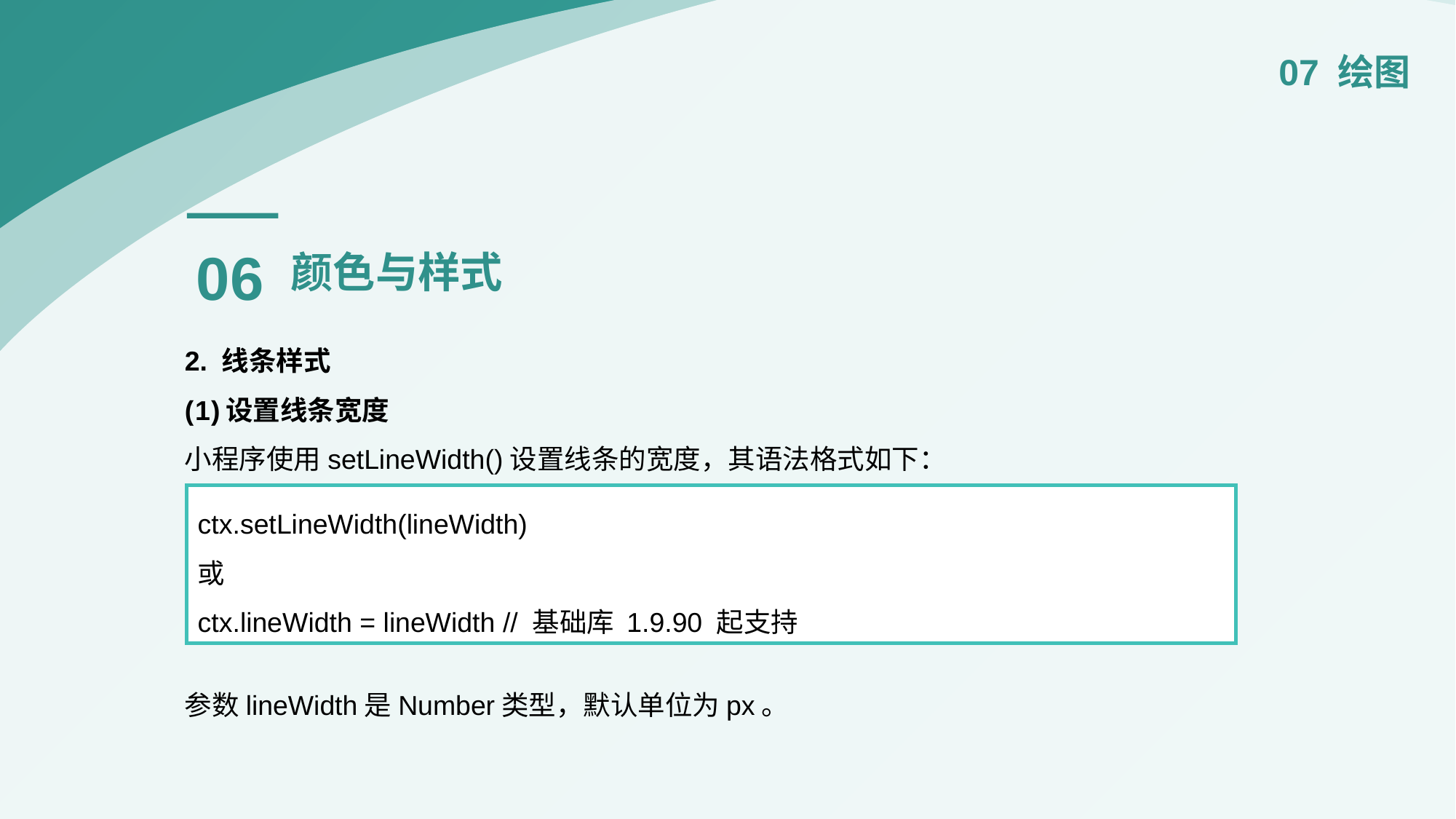

07 绘图
06

颜色与样式
2. 线条样式
设置线条宽度
小程序使用setLineWidth()设置线条的宽度，其语法格式如下：

参数lineWidth是Number类型，默认单位为px。
ctx.setLineWidth(lineWidth)
或
ctx.lineWidth = lineWidth // 基础库 1.9.90 起支持